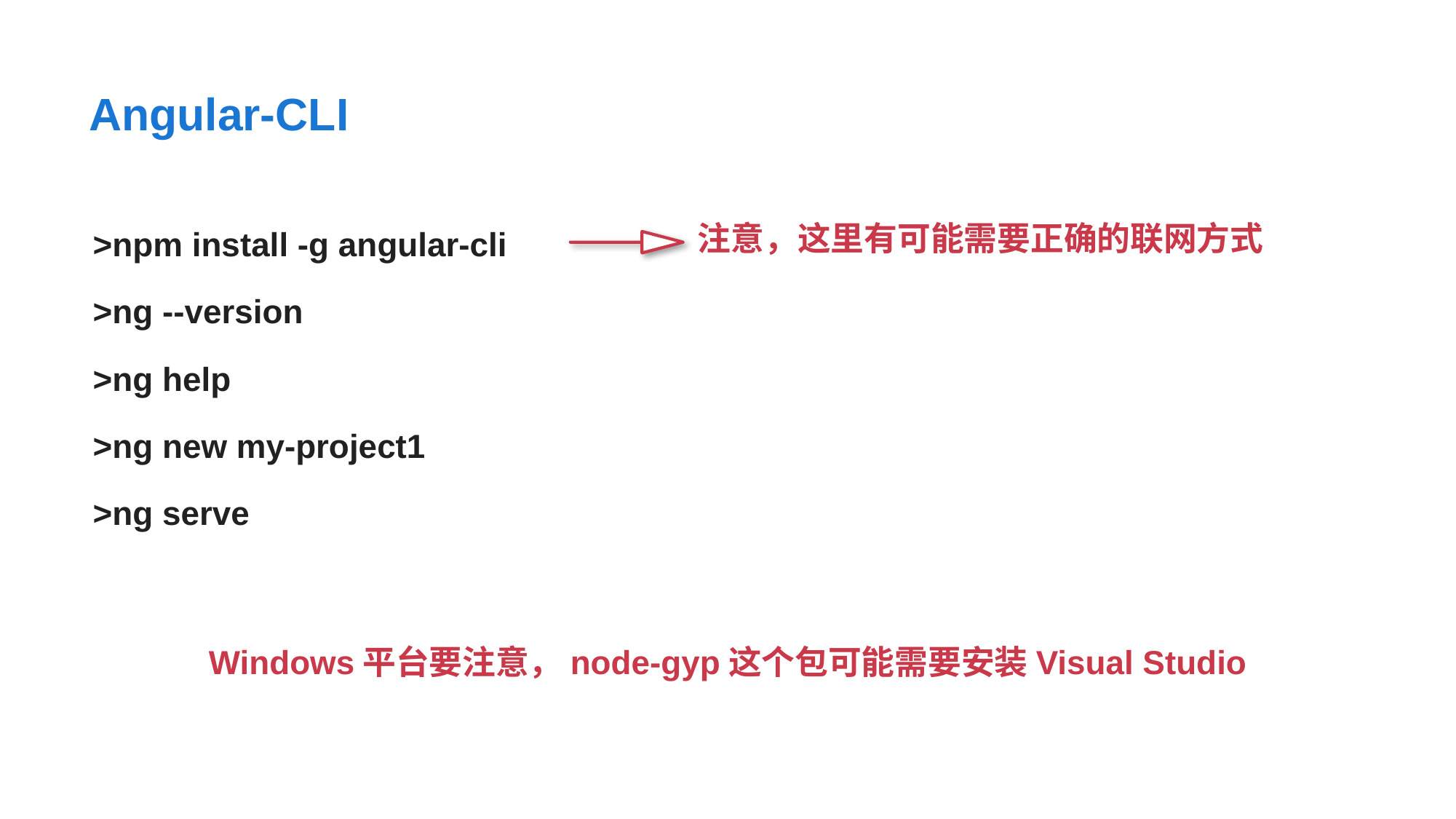

Angular-CLI

>npm install -g angular-cli
>ng --version
>ng help
>ng new my-project1
>ng serve
注意，这里有可能需要正确的联网方式
Windows平台要注意，node-gyp这个包可能需要安装Visual Studio